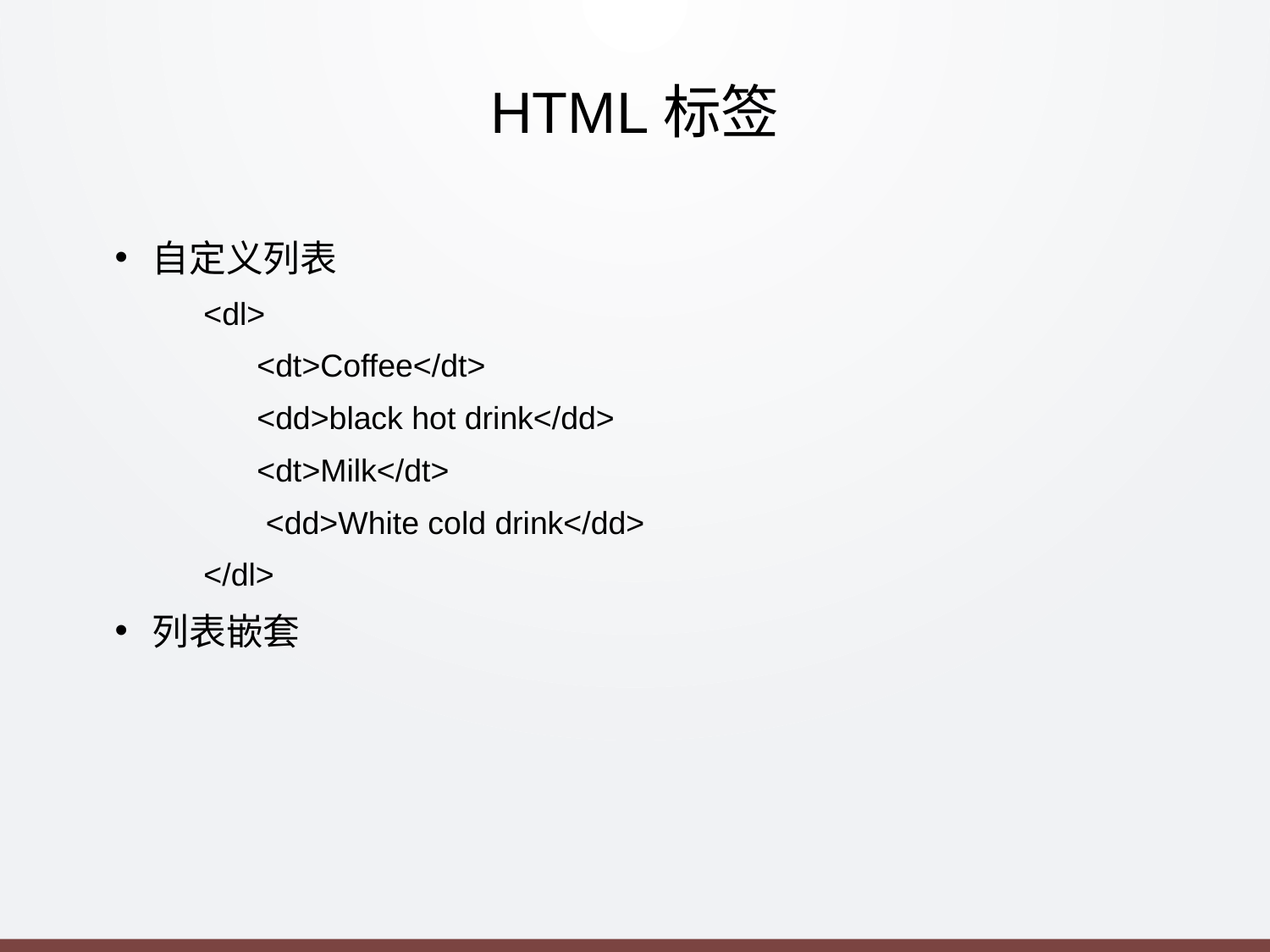

# HTML标签
自定义列表
<dl>
      <dt>Coffee</dt>
      <dd>black hot drink</dd>
      <dt>Milk</dt>
       <dd>White cold drink</dd>
</dl>
列表嵌套